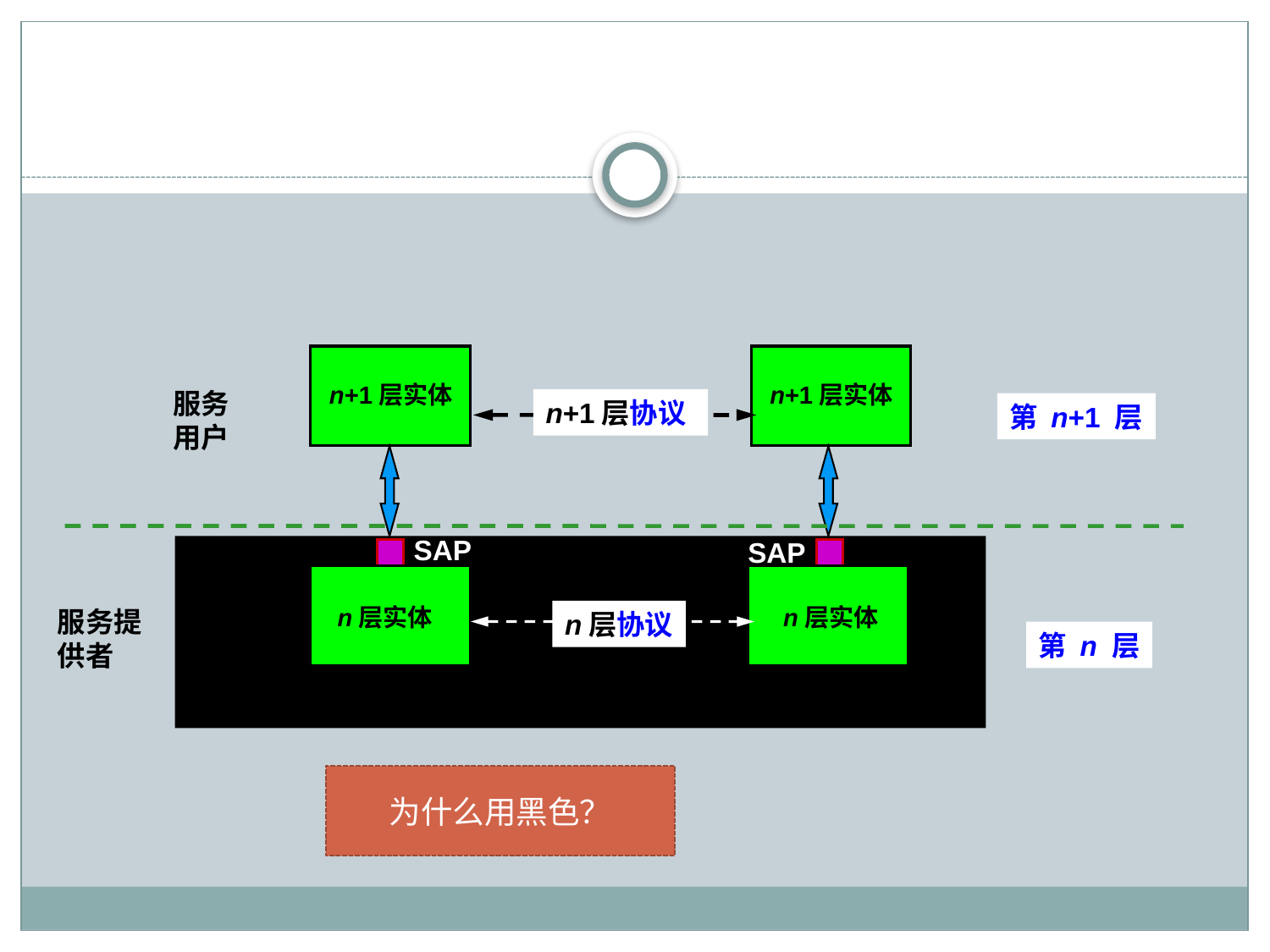

#

n+1层实体
n+1层实体
服务用户
n+1层协议
第 n+1 层

SAP
SAP

n层实体
n层实体
服务提供者
n层协议

第 n 层
为什么用黑色？